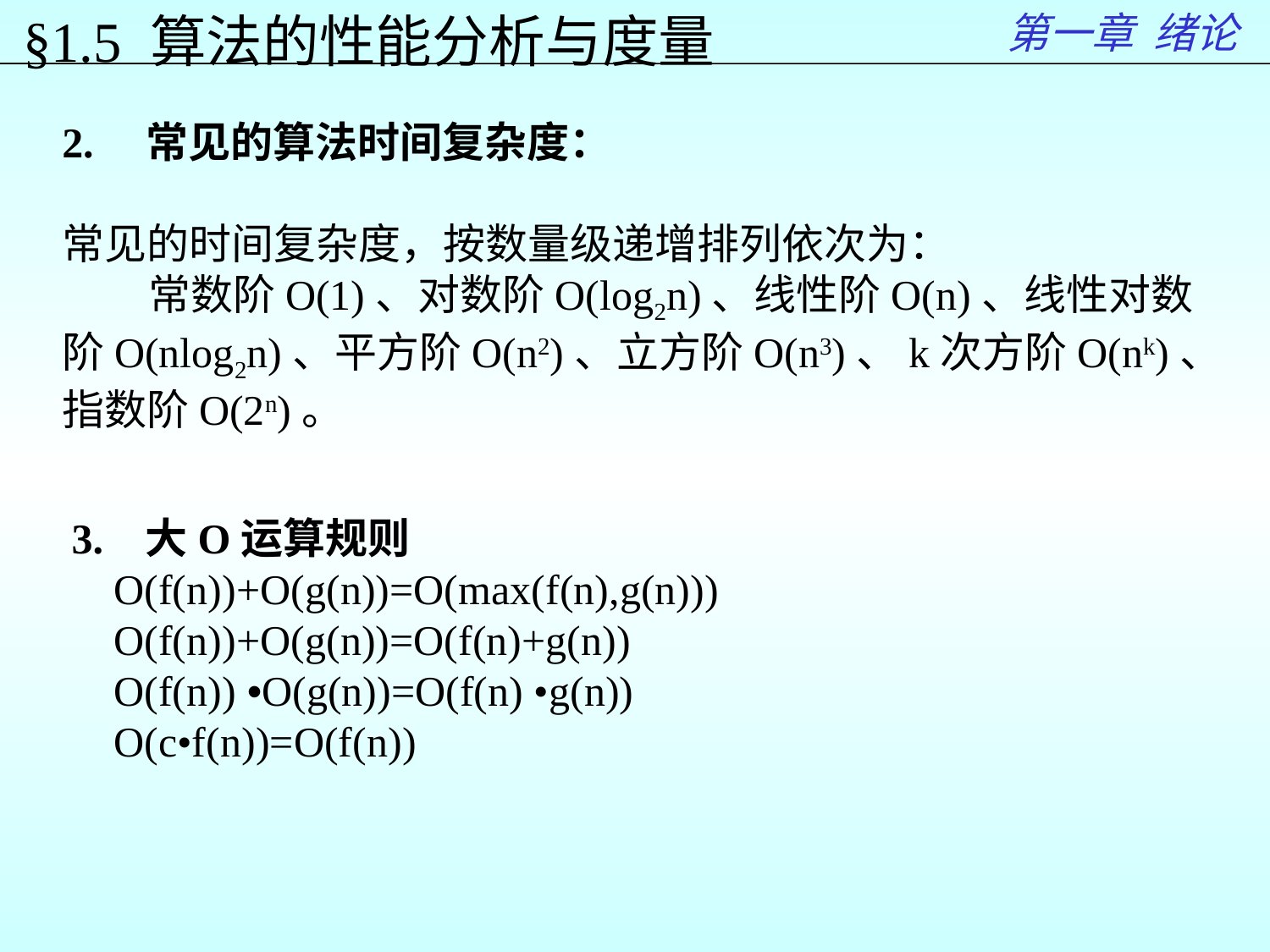

第一章  绪论

§1.5 算法的性能分析与度量
2.    常见的算法时间复杂度：

常见的时间复杂度，按数量级递增排列依次为：
        常数阶O(1)、对数阶O(log2n)、线性阶O(n)、线性对数阶O(nlog2n)、平方阶O(n2)、立方阶O(n3)、k次方阶O(nk)、指数阶O(2n)。

3.   大O运算规则
    O(f(n))+O(g(n))=O(max(f(n),g(n)))
    O(f(n))+O(g(n))=O(f(n)+g(n))
    O(f(n)) •O(g(n))=O(f(n) •g(n))
    O(c•f(n))=O(f(n))